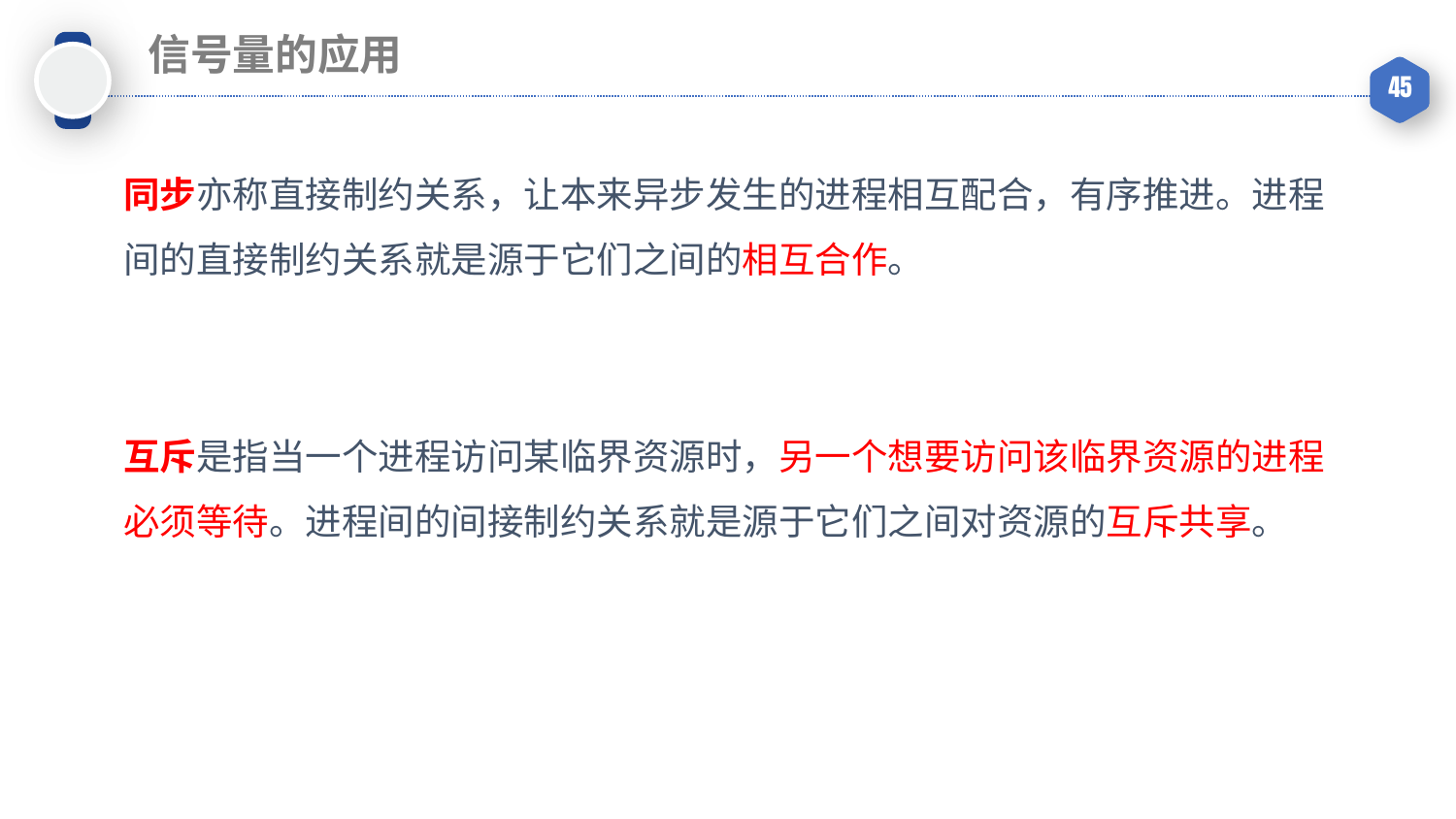

信号量的应用
同步亦称直接制约关系，让本来异步发生的进程相互配合，有序推进。进程间的直接制约关系就是源于它们之间的相互合作。

互斥是指当一个进程访问某临界资源时，另一个想要访问该临界资源的进程必须等待。进程间的间接制约关系就是源于它们之间对资源的互斥共享。